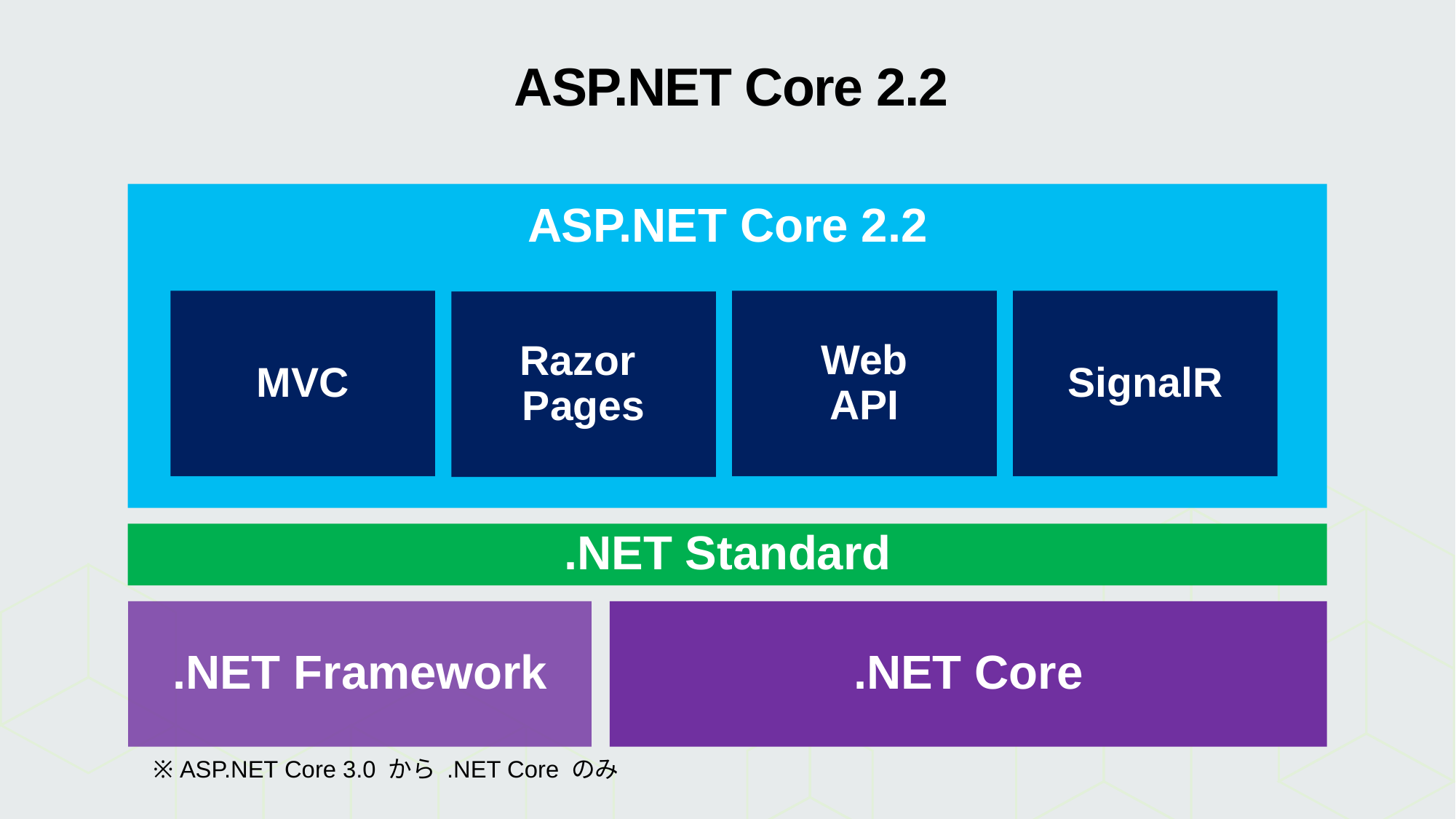

# ASP.NET Core 2.2
ASP.NET Core 2.2
MVC
Web
API
SignalR
Razor
Pages
.NET Standard
.NET Framework
.NET Core
※ ASP.NET Core 3.0 から .NET Core のみ